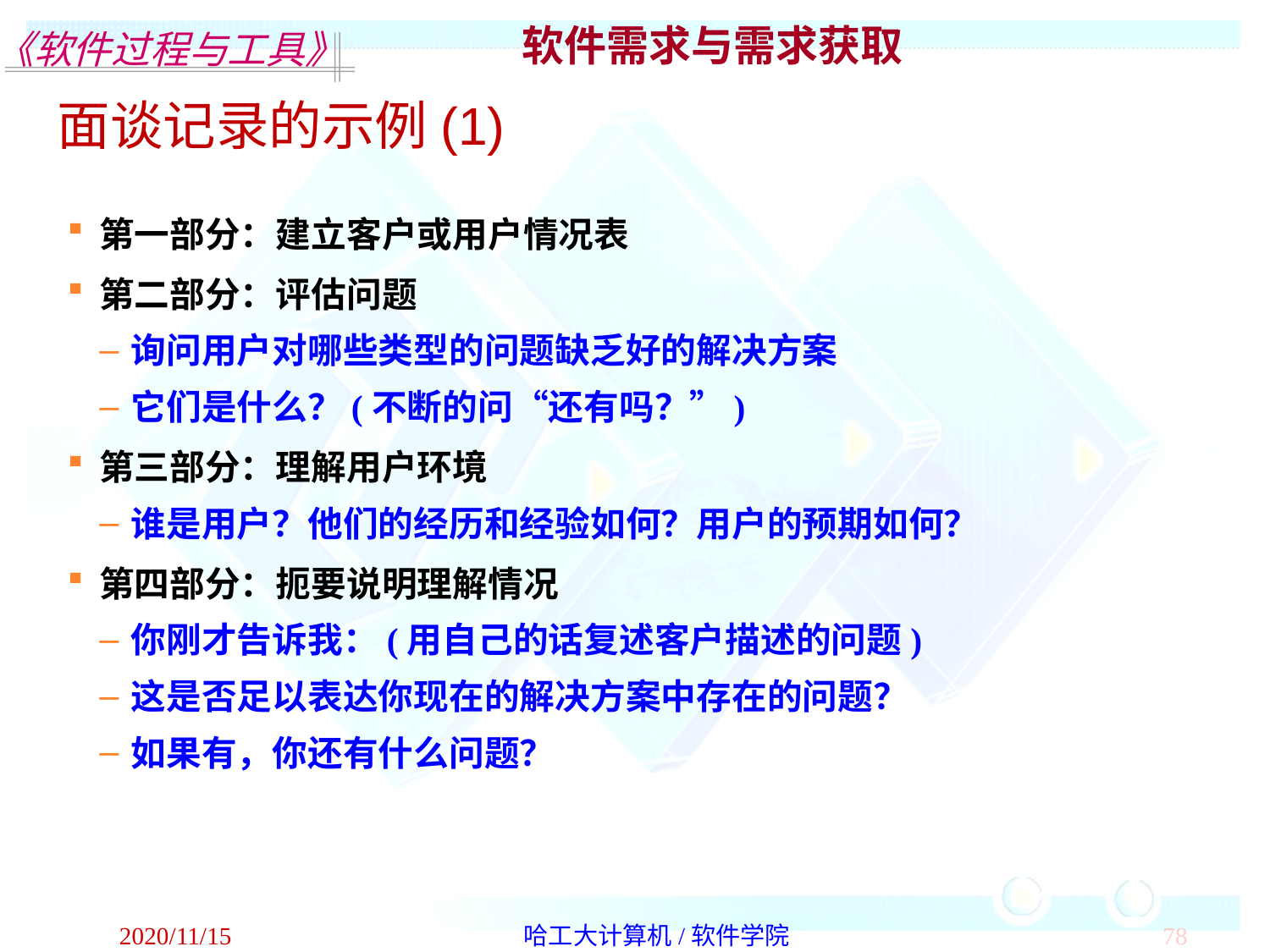

软件需求与需求获取
面谈记录的示例(1)
第一部分：建立客户或用户情况表
第二部分：评估问题
询问用户对哪些类型的问题缺乏好的解决方案
它们是什么？(不断的问“还有吗？”)
第三部分：理解用户环境
谁是用户？他们的经历和经验如何？用户的预期如何？
第四部分：扼要说明理解情况
你刚才告诉我：(用自己的话复述客户描述的问题)
这是否足以表达你现在的解决方案中存在的问题？
如果有，你还有什么问题？